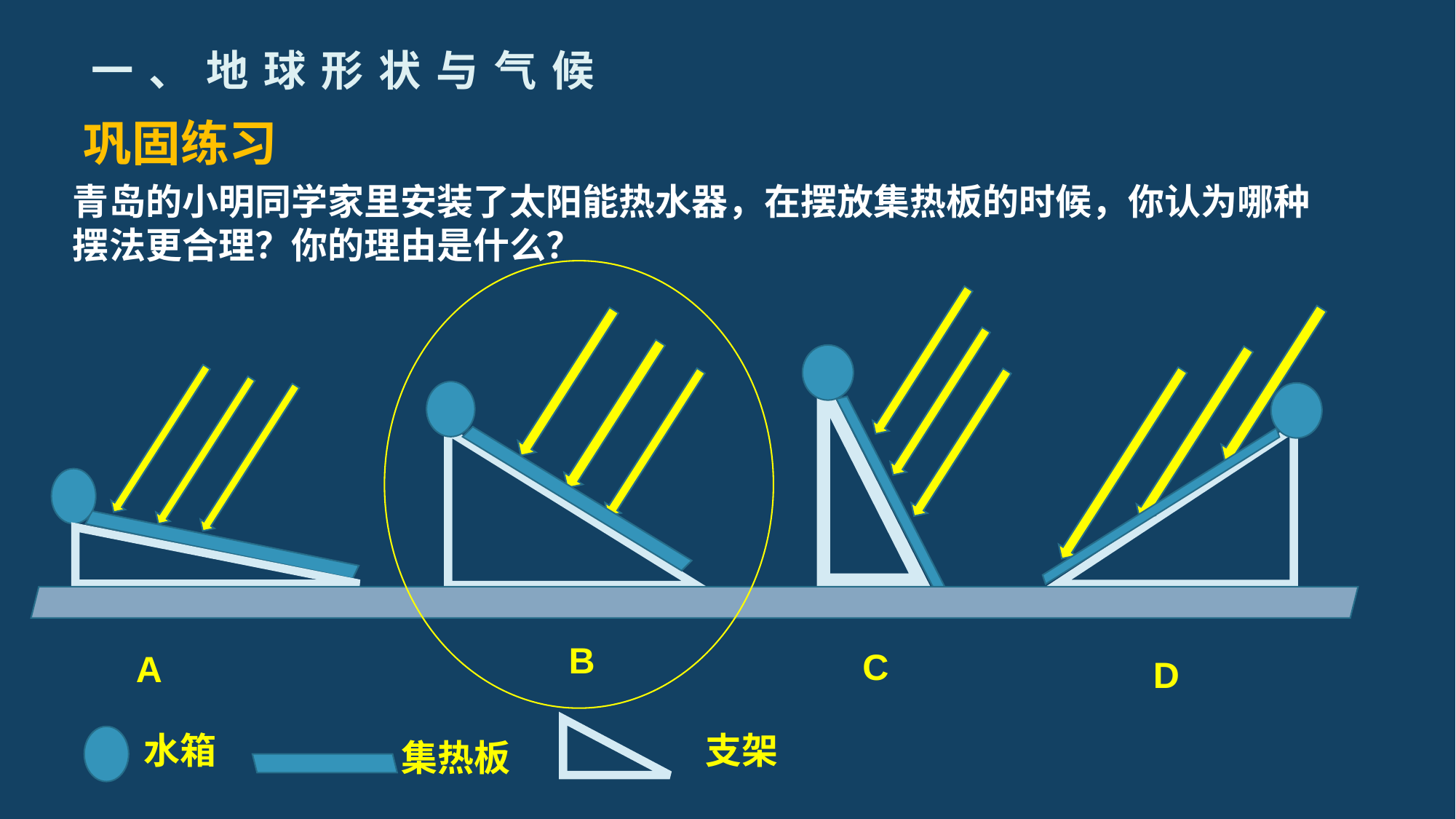

一、地球形状与气候
巩固练习
青岛的小明同学家里安装了太阳能热水器，在摆放集热板的时候，你认为哪种摆法更合理？你的理由是什么？

C

D

B

A

水箱
支架

集热板